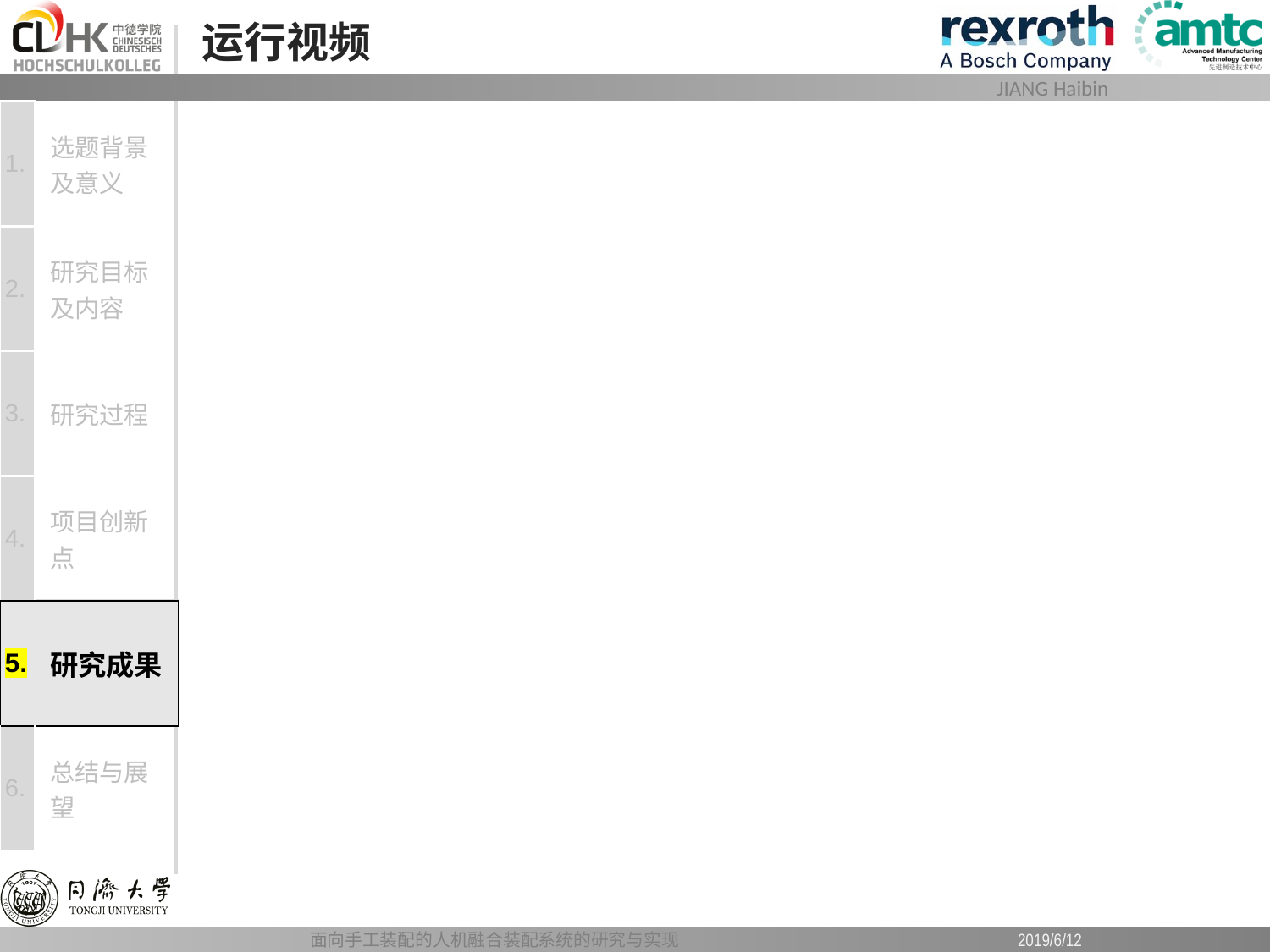

# 运行视频
| 1. | 选题背景及意义 |
| --- | --- |
| 2. | 研究目标及内容 |
| 3. | 研究过程 |
| 4. | 项目创新点 |
| 5. | 研究成果 |
| 6. | 总结与展望 |

面向手工装配的人机融合装配系统的研究与实现
2019/6/12